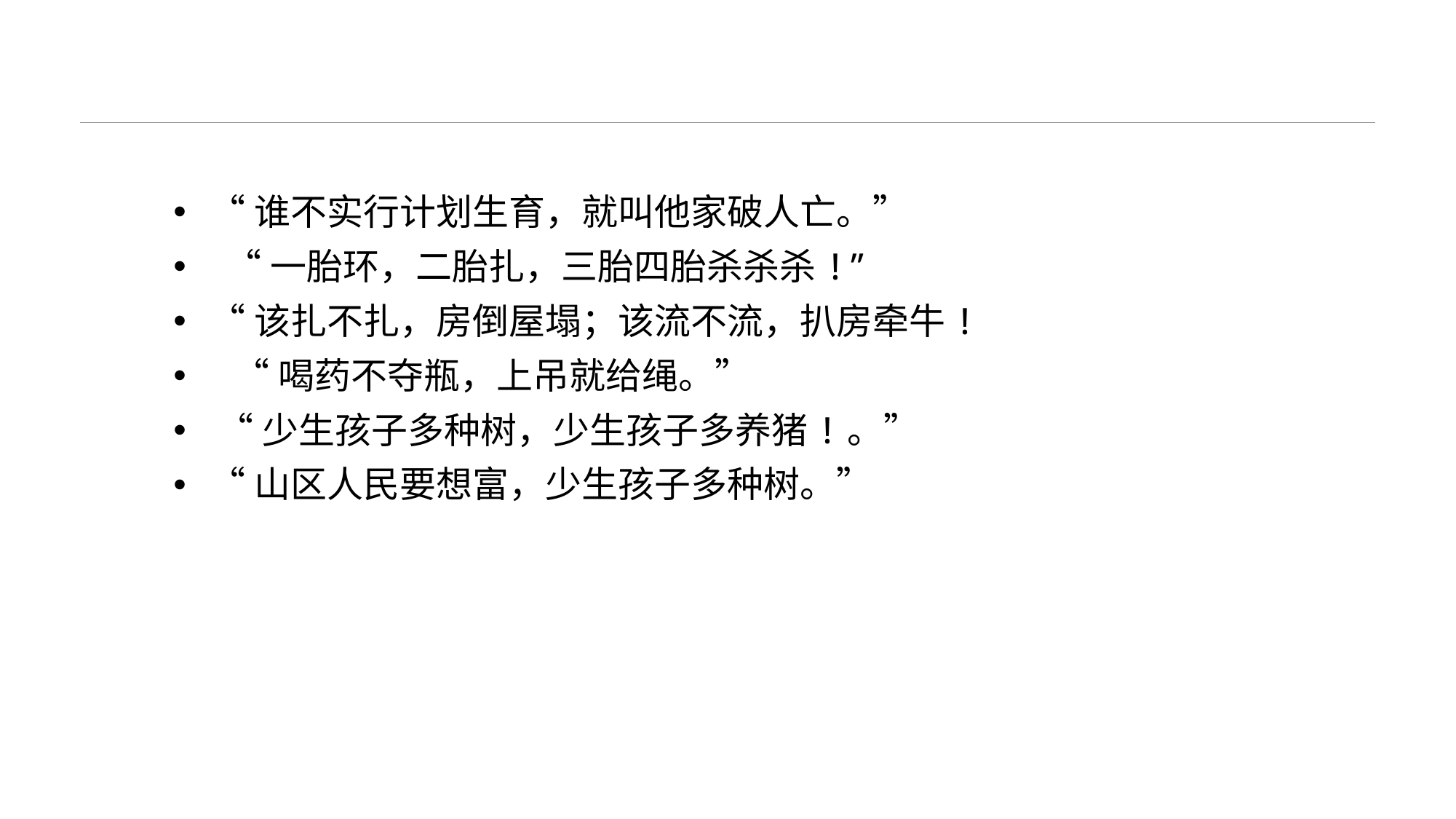

#

 “谁不实行计划生育，就叫他家破人亡。”
   “一胎环，二胎扎，三胎四胎杀杀杀!”
 “该扎不扎，房倒屋塌；该流不流，扒房牵牛!
    “喝药不夺瓶，上吊就给绳。”
  “少生孩子多种树，少生孩子多养猪!。”
 “山区人民要想富，少生孩子多种树。”